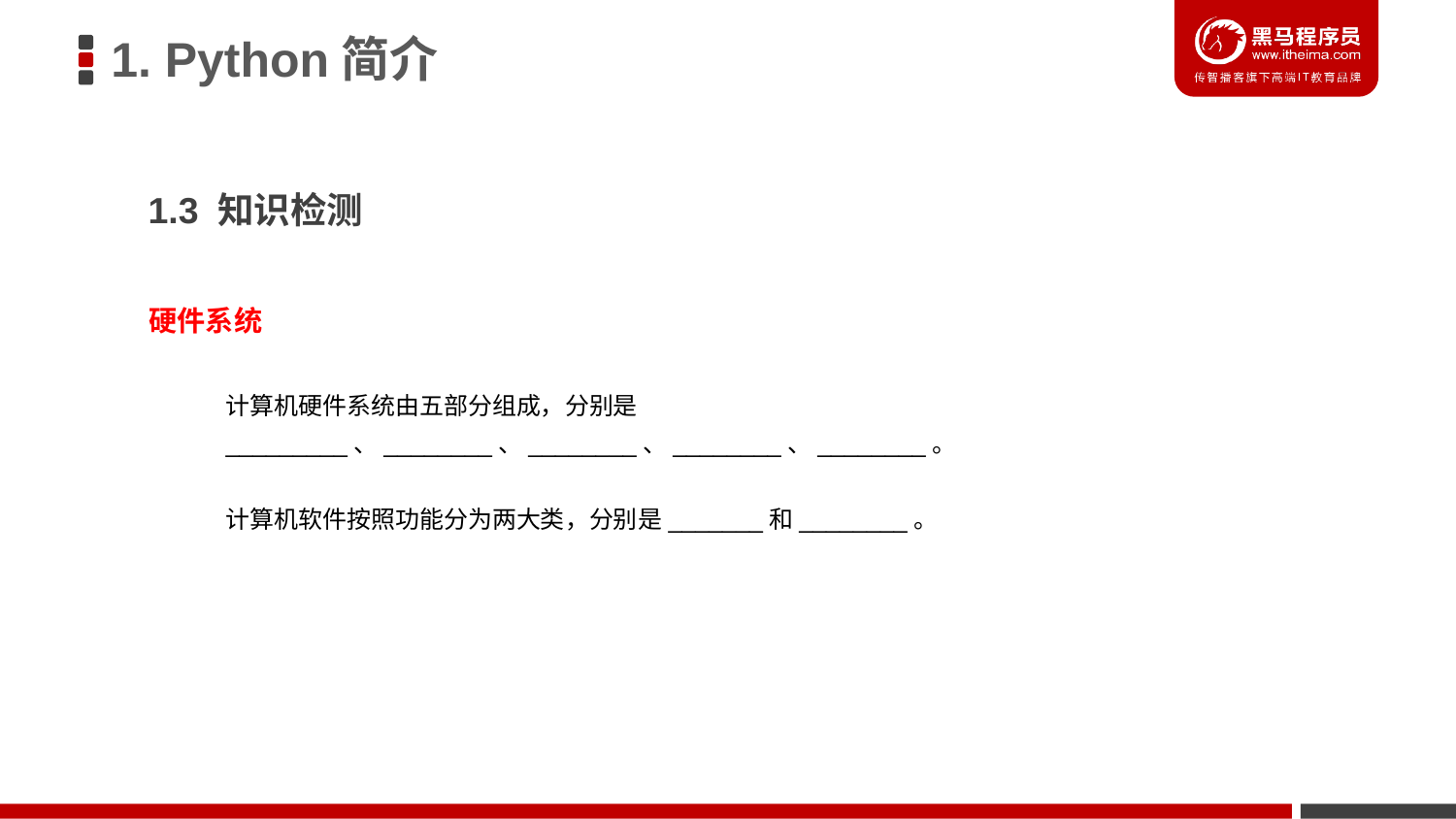

1. Python简介
1.3 知识检测
硬件系统
计算机硬件系统由五部分组成，分别是_________、________、________、________、________。

计算机软件按照功能分为两大类，分别是_______和________。